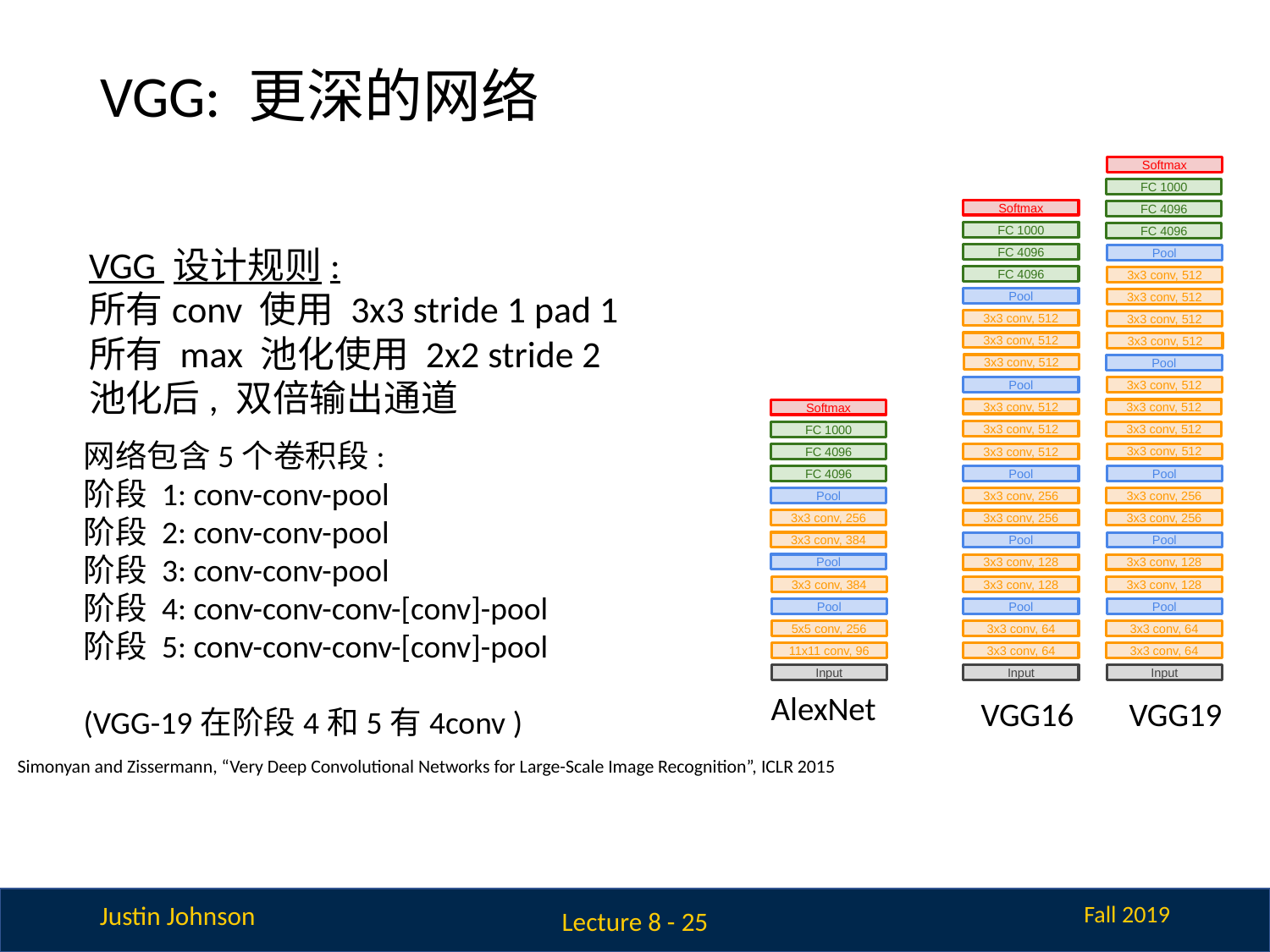

# VGG: 更深的网络
Softmax
FC 1000
FC 4096
FC 4096
Pool
3x3 conv, 512
3x3 conv, 512
3x3 conv, 512
3x3 conv, 512
Pool
3x3 conv, 512
3x3 conv, 512
3x3 conv, 512
3x3 conv, 512
Pool
3x3 conv, 256
3x3 conv, 256
Pool
3x3 conv, 128
3x3 conv, 128
Pool
3x3 conv, 64
3x3 conv, 64
Input
Softmax
FC 1000
VGG 设计规则:
所有conv 使用 3x3 stride 1 pad 1
所有 max 池化使用 2x2 stride 2
池化后, 双倍输出通道
FC 4096
FC 4096
Pool
3x3 conv, 512
3x3 conv, 512
3x3 conv, 512
Pool
3x3 conv, 512
Softmax
FC 1000
FC 4096
FC 4096
Pool
3x3 conv, 256
3x3 conv, 384
Pool
3x3 conv, 384
Pool
5x5 conv, 256
11x11 conv, 96
Input
3x3 conv, 512
网络包含5个卷积段:
阶段 1: conv-conv-pool
阶段 2: conv-conv-pool
阶段 3: conv-conv-pool
阶段 4: conv-conv-conv-[conv]-pool
阶段 5: conv-conv-conv-[conv]-pool

(VGG-19在阶段4和5有4conv )
3x3 conv, 512
Pool
3x3 conv, 256
3x3 conv, 256
Pool
3x3 conv, 128
3x3 conv, 128
Pool
3x3 conv, 64
3x3 conv, 64
Input
AlexNet
VGG16
VGG19
Simonyan and Zissermann, “Very Deep Convolutional Networks for Large-Scale Image Recognition”, ICLR 2015
Lecture 8 - 25